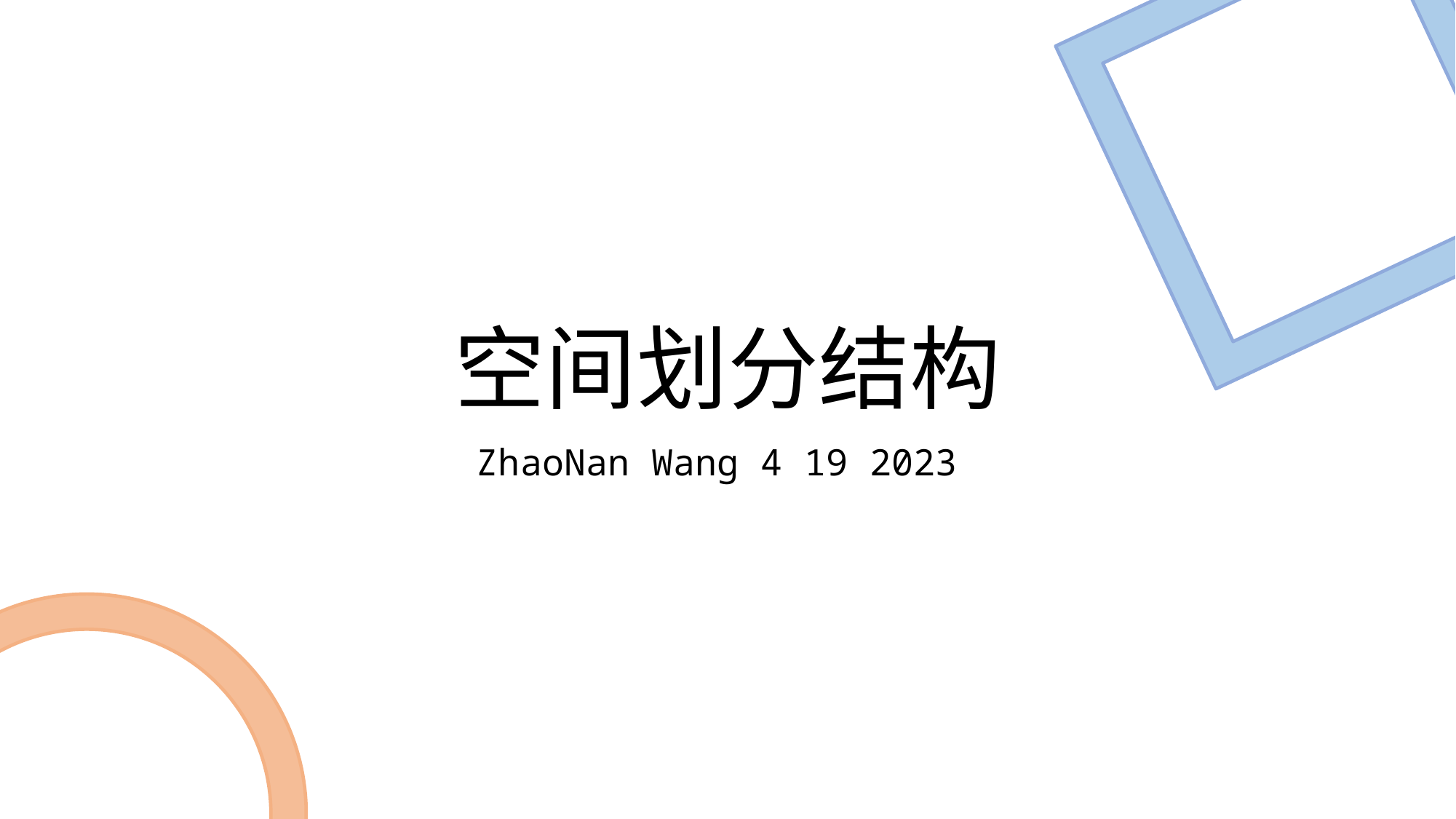

# 空间划分结构
ZhaoNan Wang 4 19 2023